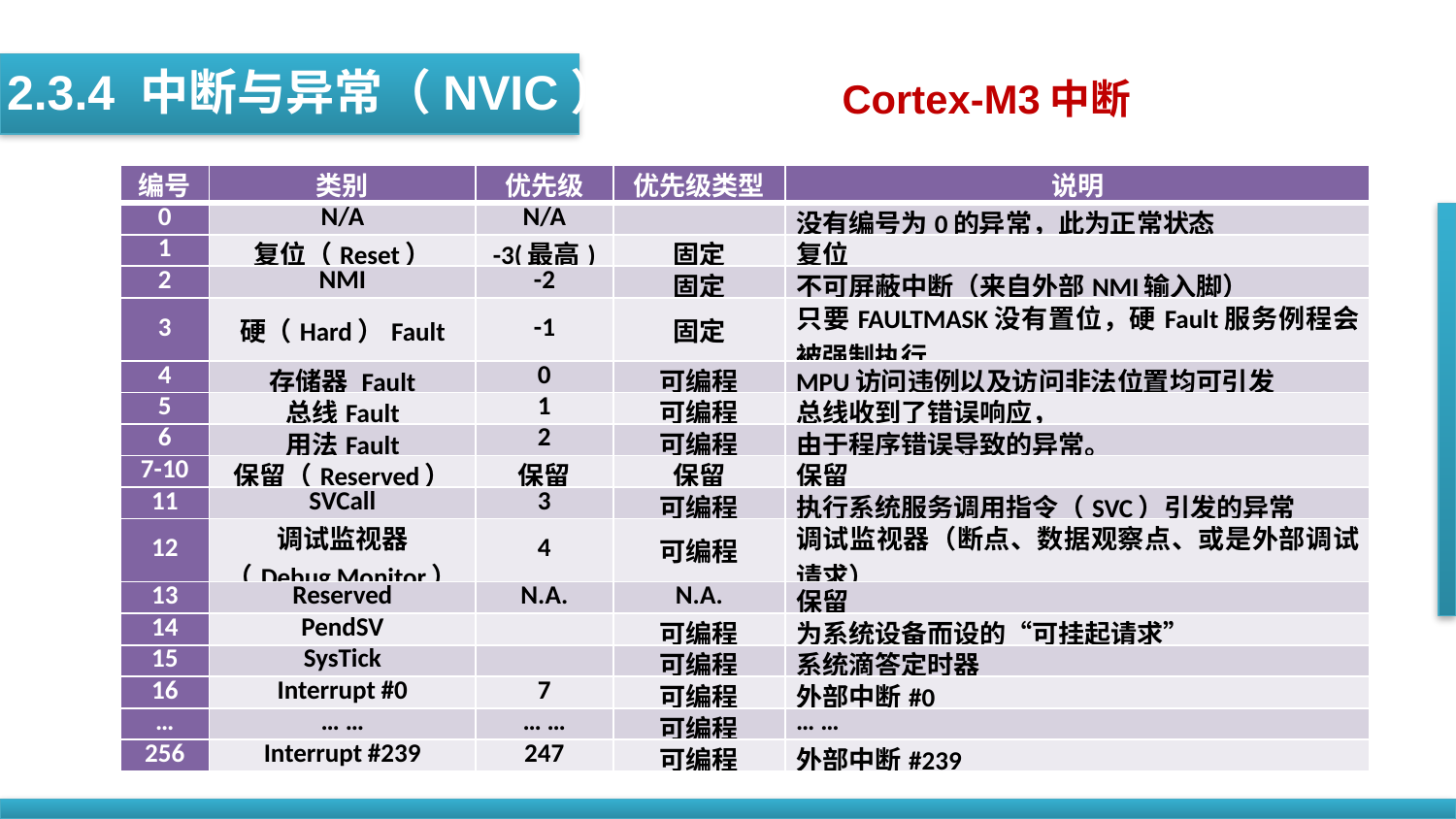

2.3.4 中断与异常（NVIC）
Cortex-M3中断
| 编号 | 类别 | 优先级 | 优先级类型 | 说明 |
| --- | --- | --- | --- | --- |
| 0 | N/A | N/A |  | 没有编号为0的异常，此为正常状态 |
| 1 | 复位（Reset） | -3(最高) | 固定 | 复位 |
| 2 | NMI | -2 | 固定 | 不可屏蔽中断（来自外部NMI输入脚） |
| 3 | 硬（Hard）Fault | -1 | 固定 | 只要FAULTMASK没有置位，硬Fault服务例程会被强制执行 |
| 4 | 存储器 Fault | 0 | 可编程 | MPU访问违例以及访问非法位置均可引发 |
| 5 | 总线Fault | 1 | 可编程 | 总线收到了错误响应， |
| 6 | 用法Fault | 2 | 可编程 | 由于程序错误导致的异常。 |
| 7-10 | 保留（Reserved） | 保留 | 保留 | 保留 |
| 11 | SVCall | 3 | 可编程 | 执行系统服务调用指令（SVC）引发的异常 |
| 12 | 调试监视器 （Debug Monitor） | 4 | 可编程 | 调试监视器（断点、数据观察点、或是外部调试请求） |
| 13 | Reserved | N.A. | N.A. | 保留 |
| 14 | PendSV |  | 可编程 | 为系统设备而设的“可挂起请求” |
| 15 | SysTick |  | 可编程 | 系统滴答定时器 |
| 16 | Interrupt #0 | 7 | 可编程 | 外部中断#0 |
| … | … … | … … | 可编程 | … … |
| 256 | Interrupt #239 | 247 | 可编程 | 外部中断#239 |